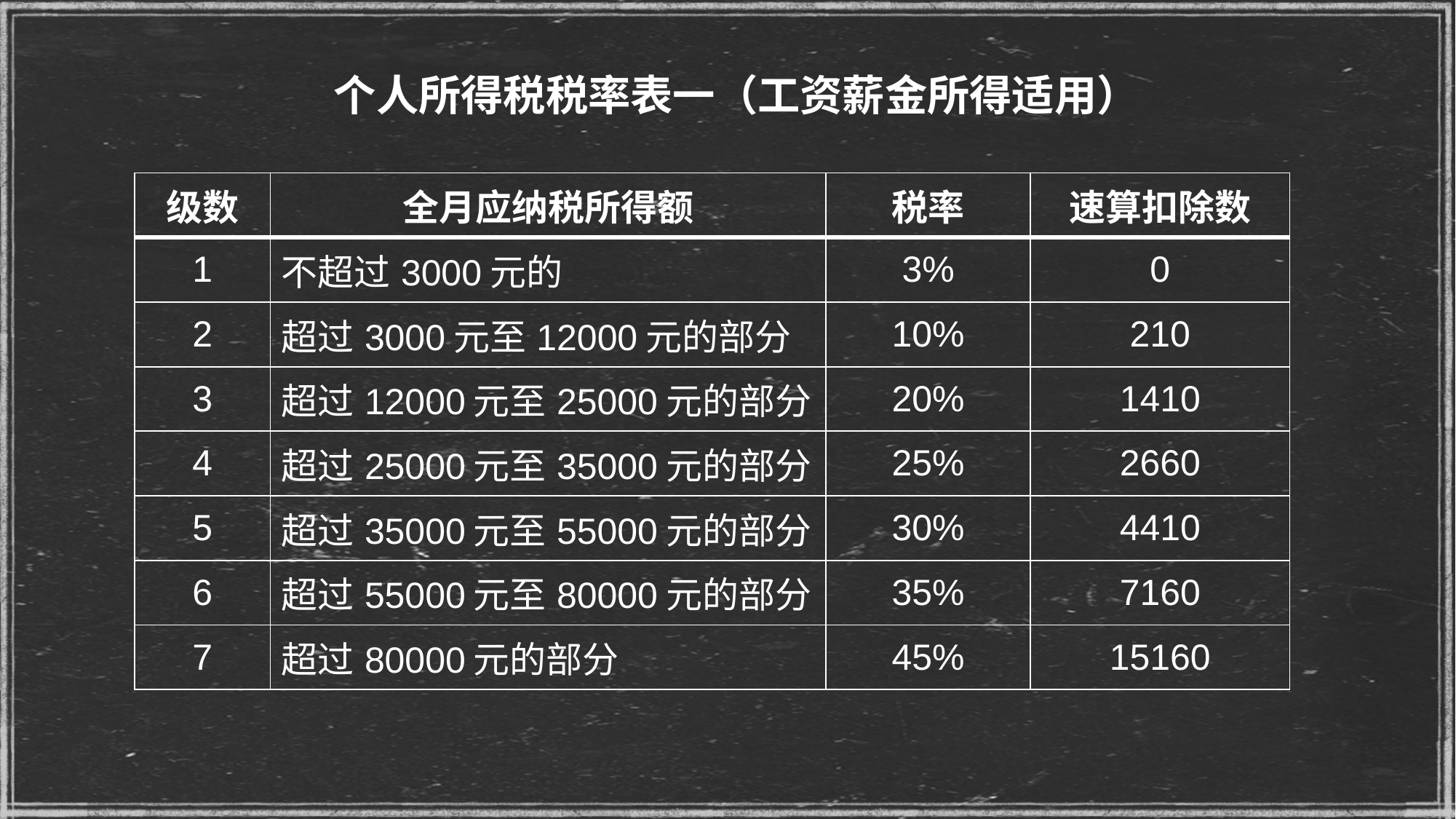

个人所得税税率表一（工资薪金所得适用）
| 级数 | 全月应纳税所得额 | 税率 | 速算扣除数 |
| --- | --- | --- | --- |
| 1 | 不超过3000元的 | 3% | 0 |
| 2 | 超过3000元至12000元的部分 | 10% | 210 |
| 3 | 超过12000元至25000元的部分 | 20% | 1410 |
| 4 | 超过25000元至35000元的部分 | 25% | 2660 |
| 5 | 超过35000元至55000元的部分 | 30% | 4410 |
| 6 | 超过55000元至80000元的部分 | 35% | 7160 |
| 7 | 超过80000元的部分 | 45% | 15160 |